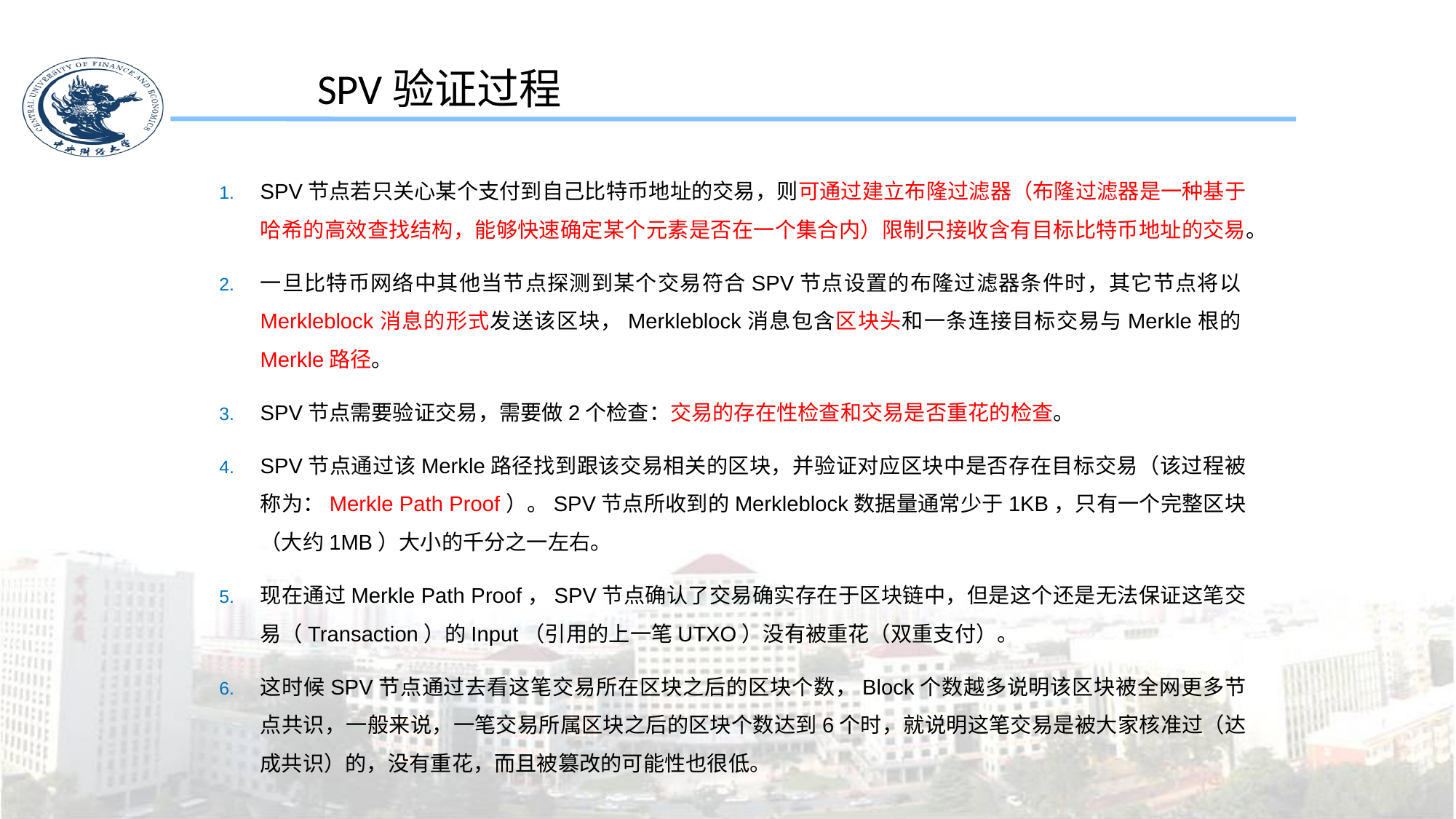

SPV验证过程
SPV节点若只关心某个支付到自己比特币地址的交易，则可通过建立布隆过滤器（布隆过滤器是一种基于哈希的高效查找结构，能够快速确定某个元素是否在一个集合内）限制只接收含有目标比特币地址的交易。
一旦比特币网络中其他当节点探测到某个交易符合SPV节点设置的布隆过滤器条件时，其它节点将以Merkleblock消息的形式发送该区块，Merkleblock消息包含区块头和一条连接目标交易与Merkle根的Merkle路径。
SPV节点需要验证交易，需要做2个检查：交易的存在性检查和交易是否重花的检查。
SPV节点通过该Merkle路径找到跟该交易相关的区块，并验证对应区块中是否存在目标交易（该过程被称为：Merkle Path Proof）。SPV节点所收到的Merkleblock数据量通常少于1KB，只有一个完整区块（大约1MB）大小的千分之一左右。
现在通过Merkle Path Proof，SPV节点确认了交易确实存在于区块链中，但是这个还是无法保证这笔交易（Transaction）的Input（引用的上一笔UTXO）没有被重花（双重支付）。
这时候SPV节点通过去看这笔交易所在区块之后的区块个数，Block个数越多说明该区块被全网更多节点共识，一般来说，一笔交易所属区块之后的区块个数达到6个时，就说明这笔交易是被大家核准过（达成共识）的，没有重花，而且被篡改的可能性也很低。